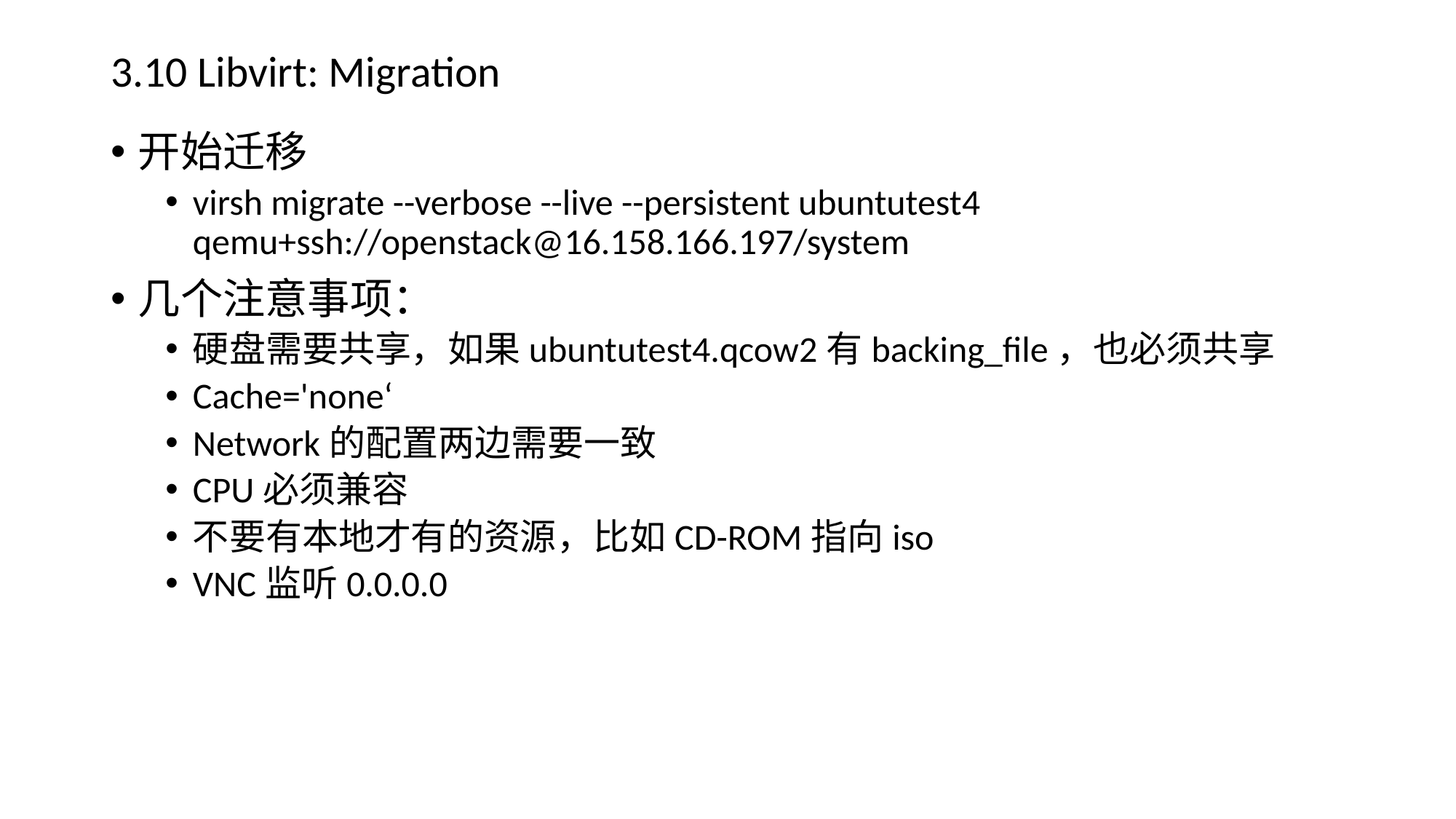

# 3.10 Libvirt: Migration
开始迁移
virsh migrate --verbose --live --persistent ubuntutest4 qemu+ssh://openstack@16.158.166.197/system
几个注意事项：
硬盘需要共享，如果ubuntutest4.qcow2有backing_file，也必须共享
Cache='none‘
Network的配置两边需要一致
CPU必须兼容
不要有本地才有的资源，比如CD-ROM指向iso
VNC监听0.0.0.0